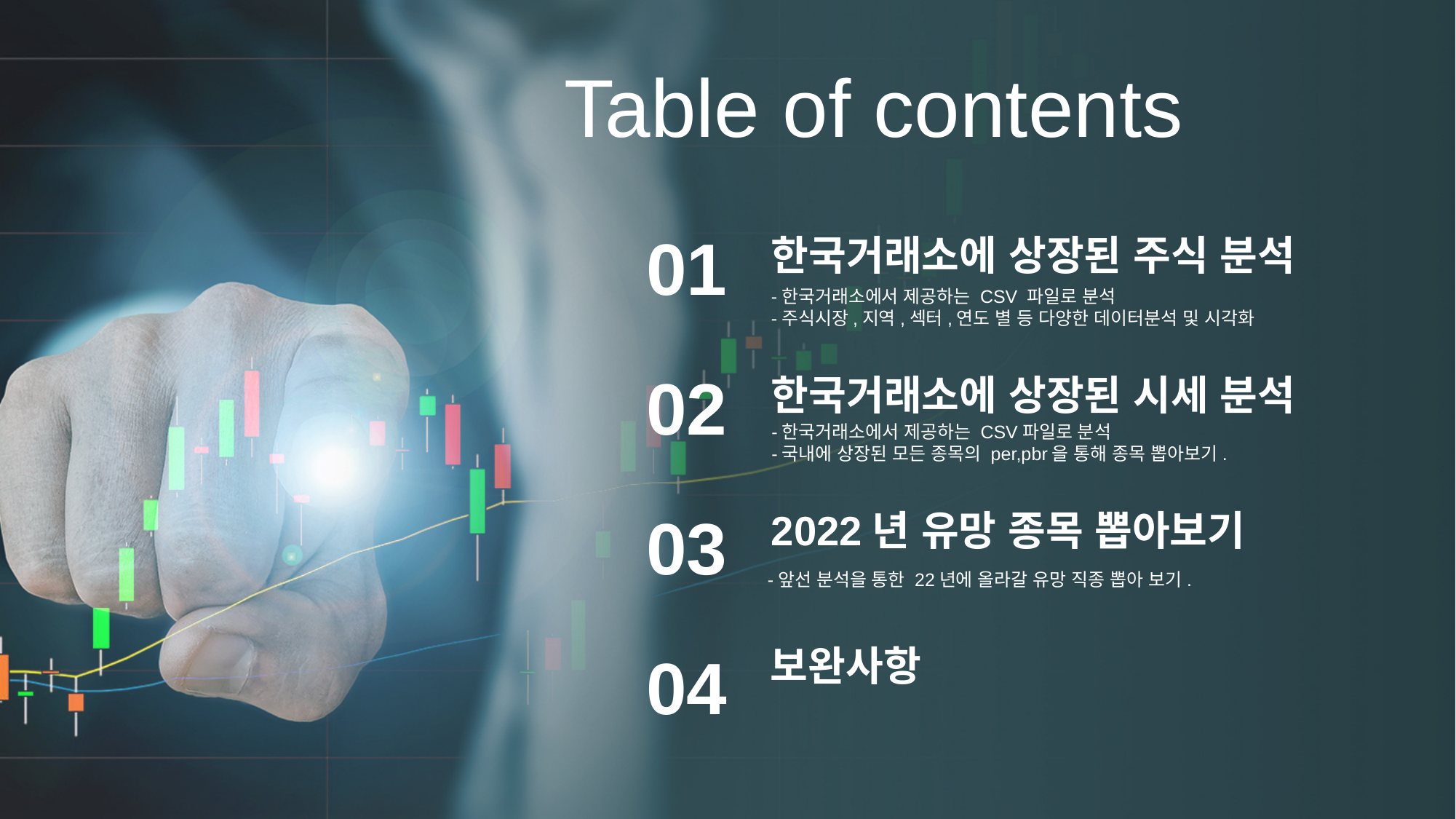

Table of contents
01
한국거래소에 상장된 주식 분석

02
한국거래소에 상장된 시세 분석
-한국거래소에서 제공하는 CSV파일로 분석
-국내에 상장된 모든 종목의 per,pbr을 통해 종목 뽑아보기.

03
2022년 유망 종목 뽑아보기
-앞선 분석을 통한 22년에 올라갈 유망 직종 뽑아 보기.
04
-한국거래소에서 제공하는 CSV 파일로 분석
-주식시장,지역,섹터,연도 별 등 다양한 데이터분석 및 시각화
보완사항